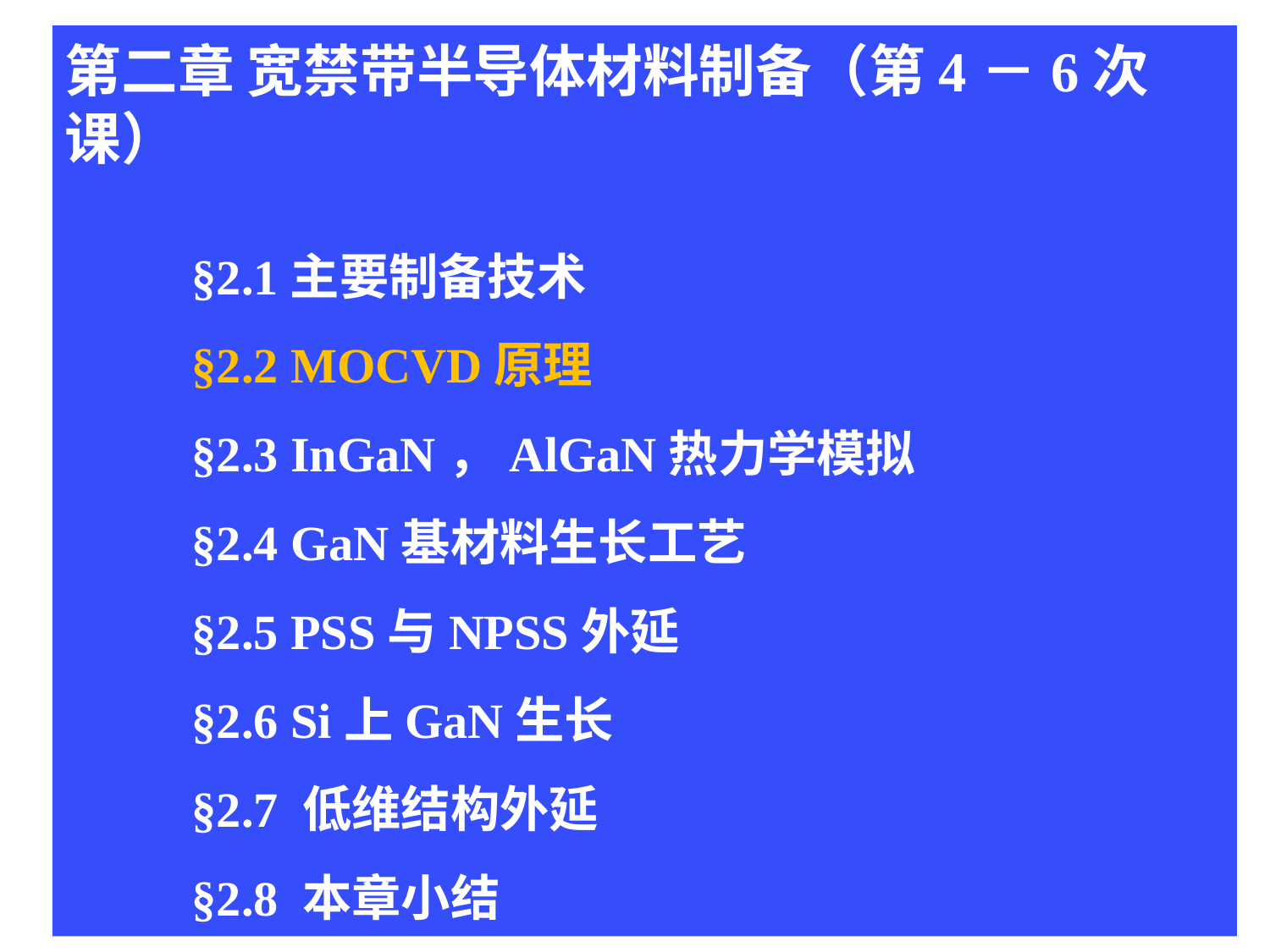

第二章 宽禁带半导体材料制备（第4－6次课）
 	§2.1主要制备技术
 	§2.2 MOCVD原理
	§2.3 InGaN，AlGaN热力学模拟
 	§2.4 GaN基材料生长工艺
	§2.5 PSS与NPSS外延
 	§2.6 Si上GaN生长
 	§2.7 低维结构外延
 	§2.8 本章小结
1